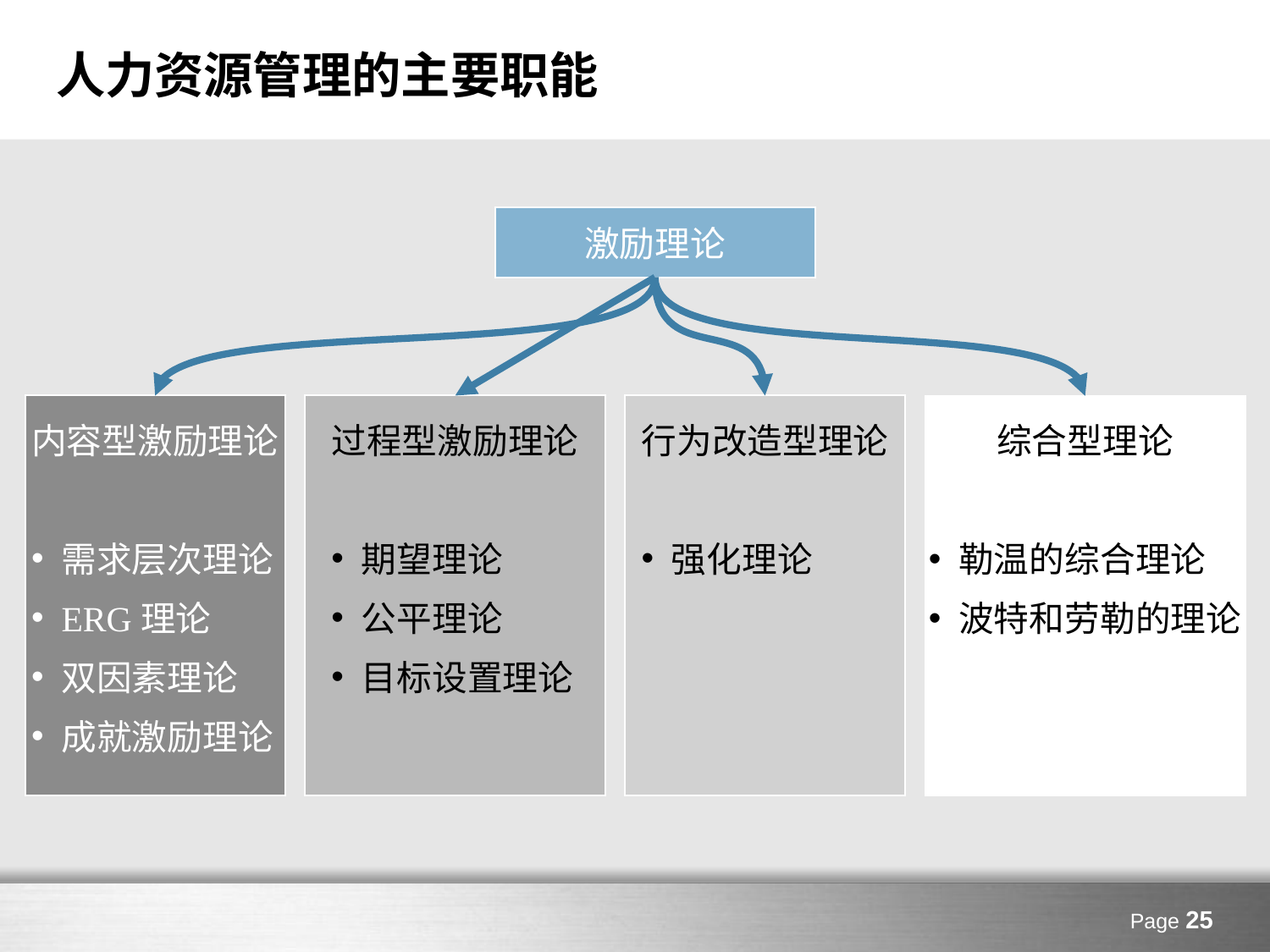

# 人力资源管理的主要职能
激励理论
内容型激励理论

需求层次理论
ERG理论
双因素理论
成就激励理论
过程型激励理论

期望理论
公平理论
目标设置理论

行为改造型理论

强化理论

综合型理论

勒温的综合理论
波特和劳勒的理论

Page 25